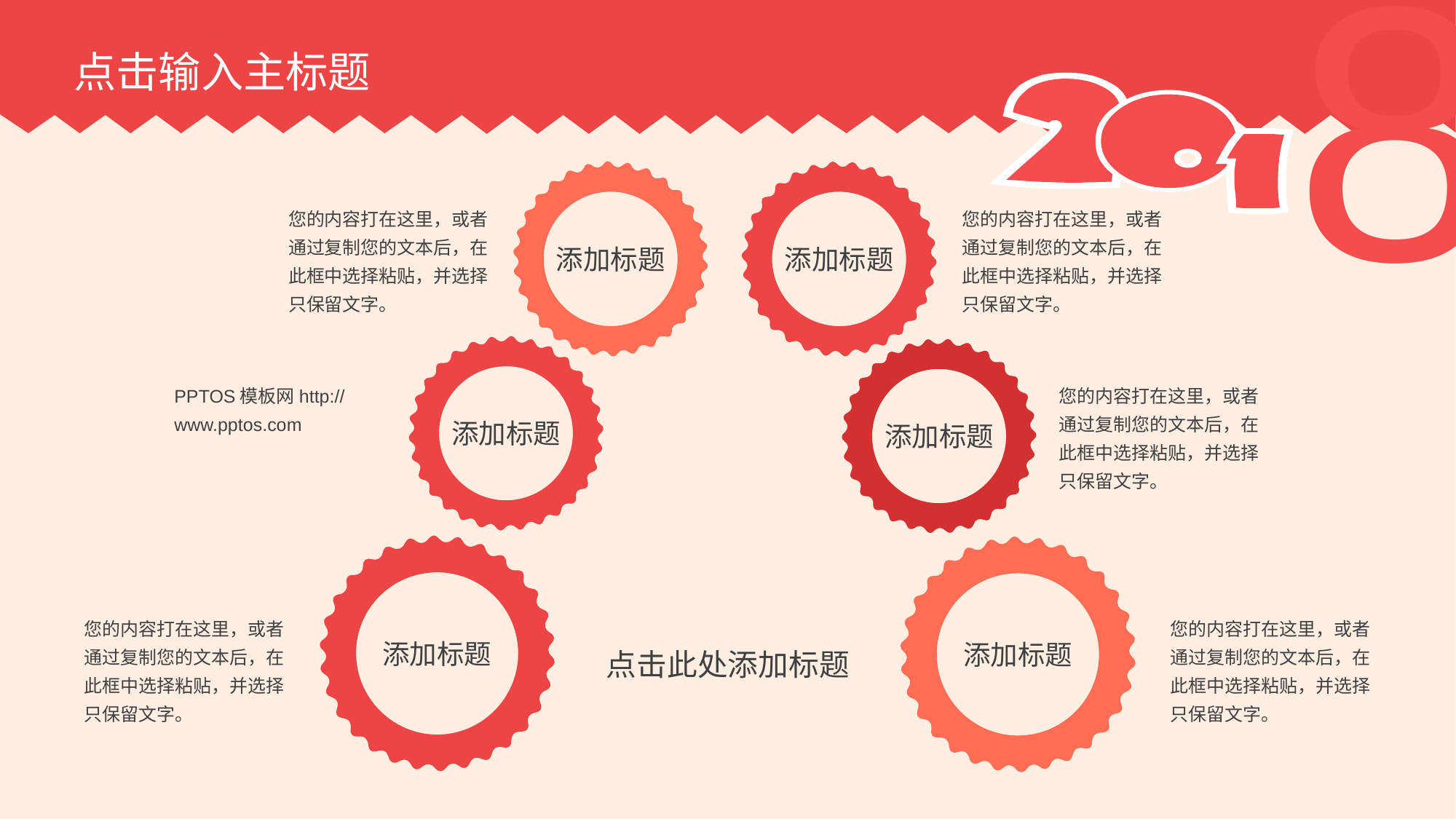

点击输入主标题

您的内容打在这里，或者通过复制您的文本后，在此框中选择粘贴，并选择只保留文字。
您的内容打在这里，或者通过复制您的文本后，在此框中选择粘贴，并选择只保留文字。
添加标题
添加标题

PPTOS模板网http://www.pptos.com
您的内容打在这里，或者通过复制您的文本后，在此框中选择粘贴，并选择只保留文字。
添加标题
添加标题

您的内容打在这里，或者通过复制您的文本后，在此框中选择粘贴，并选择只保留文字。
您的内容打在这里，或者通过复制您的文本后，在此框中选择粘贴，并选择只保留文字。
点击此处添加标题
添加标题
添加标题